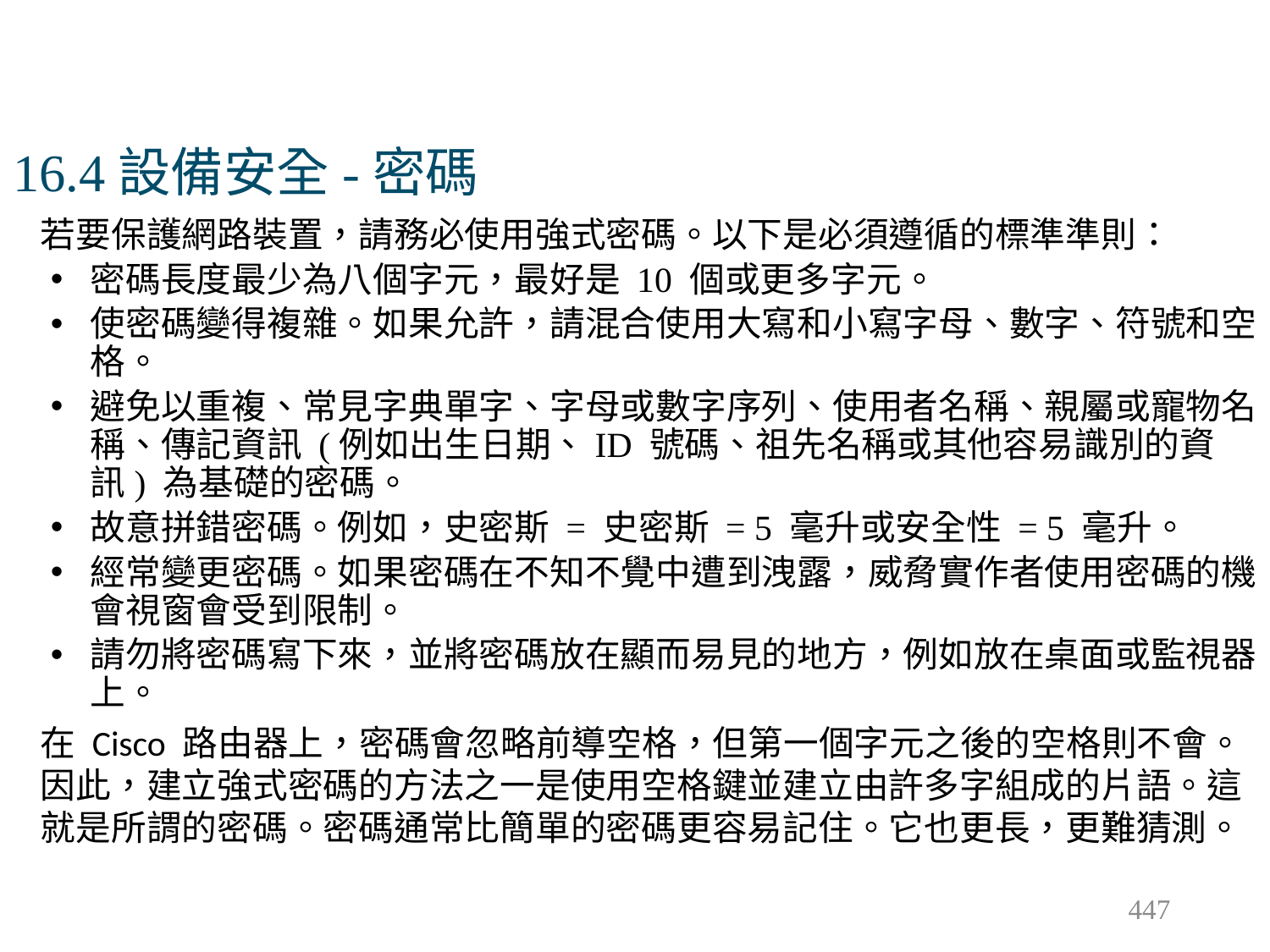

# 16.4設備安全-密碼
若要保護網路裝置，請務必使用強式密碼。以下是必須遵循的標準準則：
密碼長度最少為八個字元，最好是 10 個或更多字元。
使密碼變得複雜。如果允許，請混合使用大寫和小寫字母、數字、符號和空格。
避免以重複、常見字典單字、字母或數字序列、使用者名稱、親屬或寵物名稱、傳記資訊 (例如出生日期、ID 號碼、祖先名稱或其他容易識別的資訊) 為基礎的密碼。
故意拼錯密碼。例如，史密斯 = 史密斯 = 5 毫升或安全性 = 5 毫升。
經常變更密碼。如果密碼在不知不覺中遭到洩露，威脅實作者使用密碼的機會視窗會受到限制。
請勿將密碼寫下來，並將密碼放在顯而易見的地方，例如放在桌面或監視器上。
在 Cisco 路由器上，密碼會忽略前導空格，但第一個字元之後的空格則不會。因此，建立強式密碼的方法之一是使用空格鍵並建立由許多字組成的片語。這就是所謂的密碼。密碼通常比簡單的密碼更容易記住。它也更長，更難猜測。
447